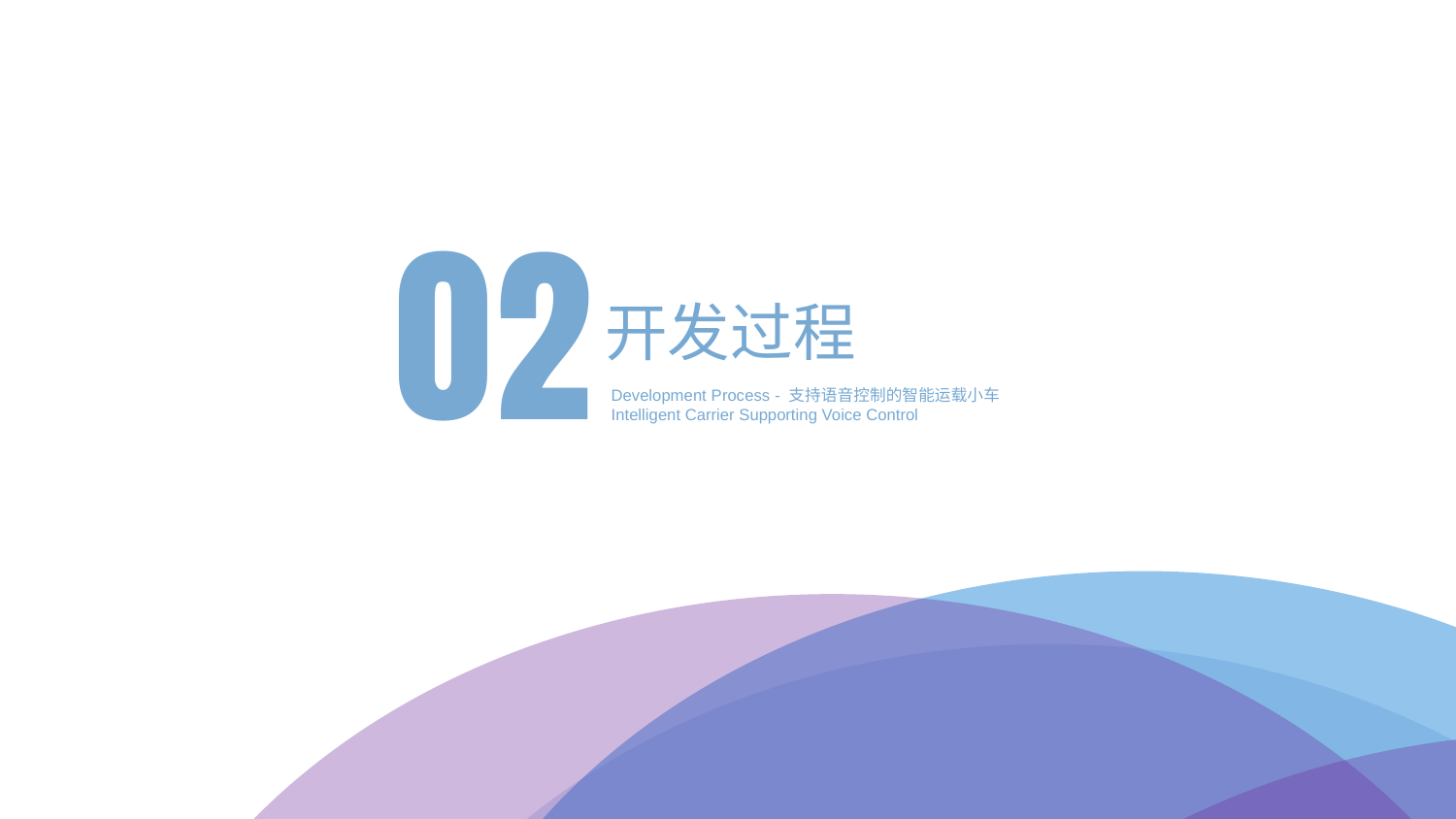

02
开发过程
Development Process - 支持语音控制的智能运载小车
Intelligent Carrier Supporting Voice Control